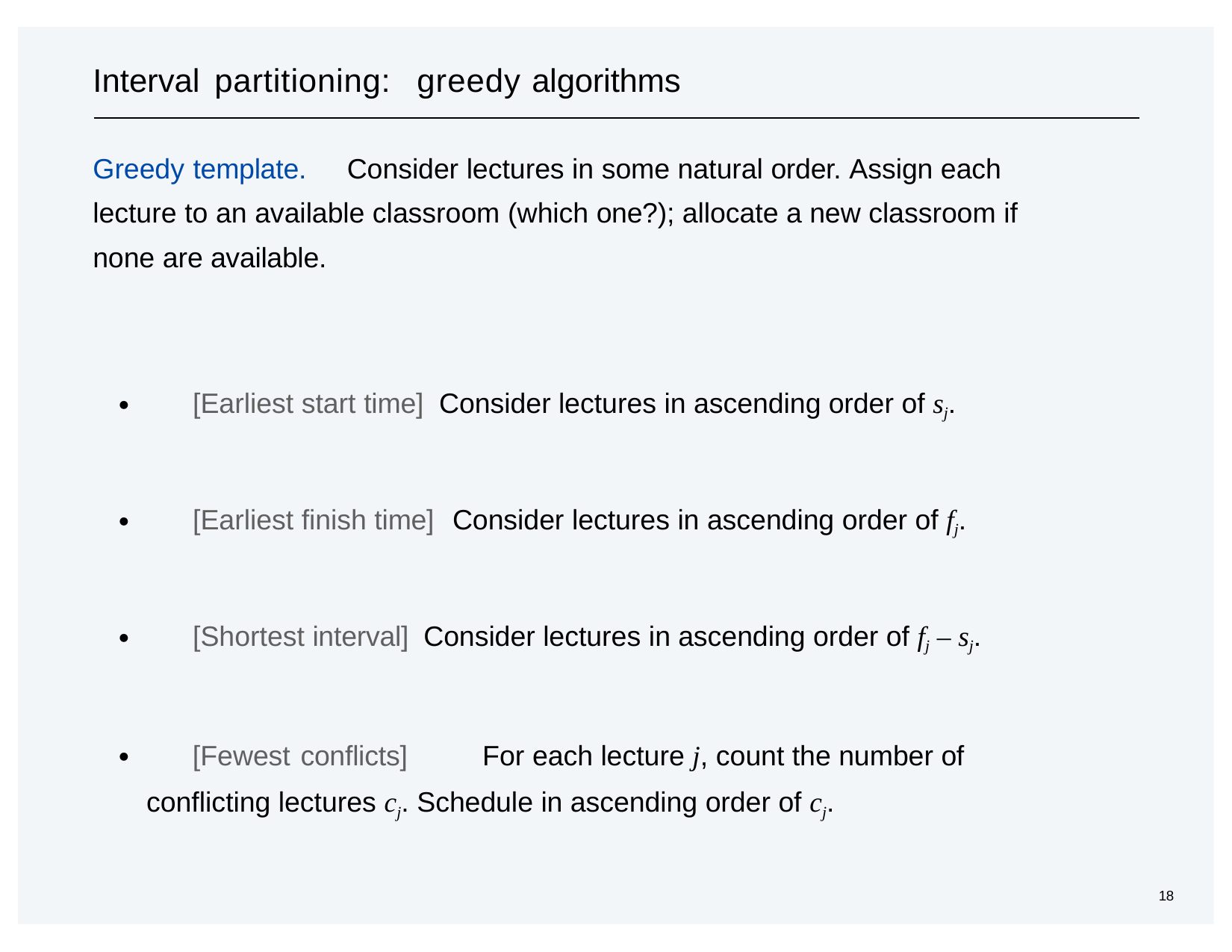

# Interval partitioning:	greedy algorithms

Greedy template.	Consider lectures in some natural order. Assign each lecture to an available classroom (which one?); allocate a new classroom if none are available.

・[Earliest start time]	Consider lectures in ascending order of sj.
・[Earliest finish time]	Consider lectures in ascending order of fj.
・[Shortest interval]	Consider lectures in ascending order of fj – sj.
・[Fewest conflicts]	For each lecture j, count the number of conflicting lectures cj. Schedule in ascending order of cj.
18